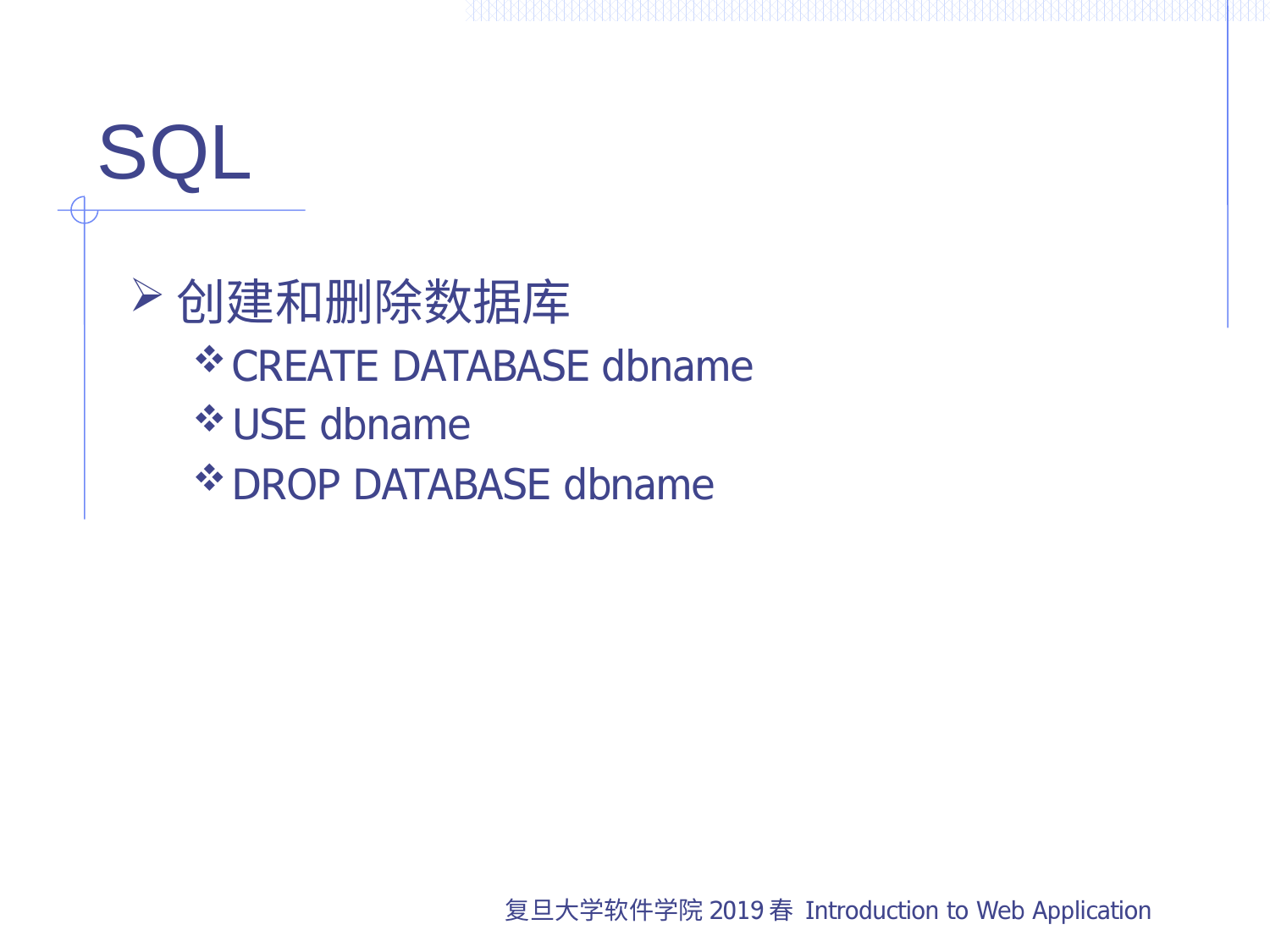

# SQL
创建和删除数据库
CREATE DATABASE dbname
USE dbname
DROP DATABASE dbname